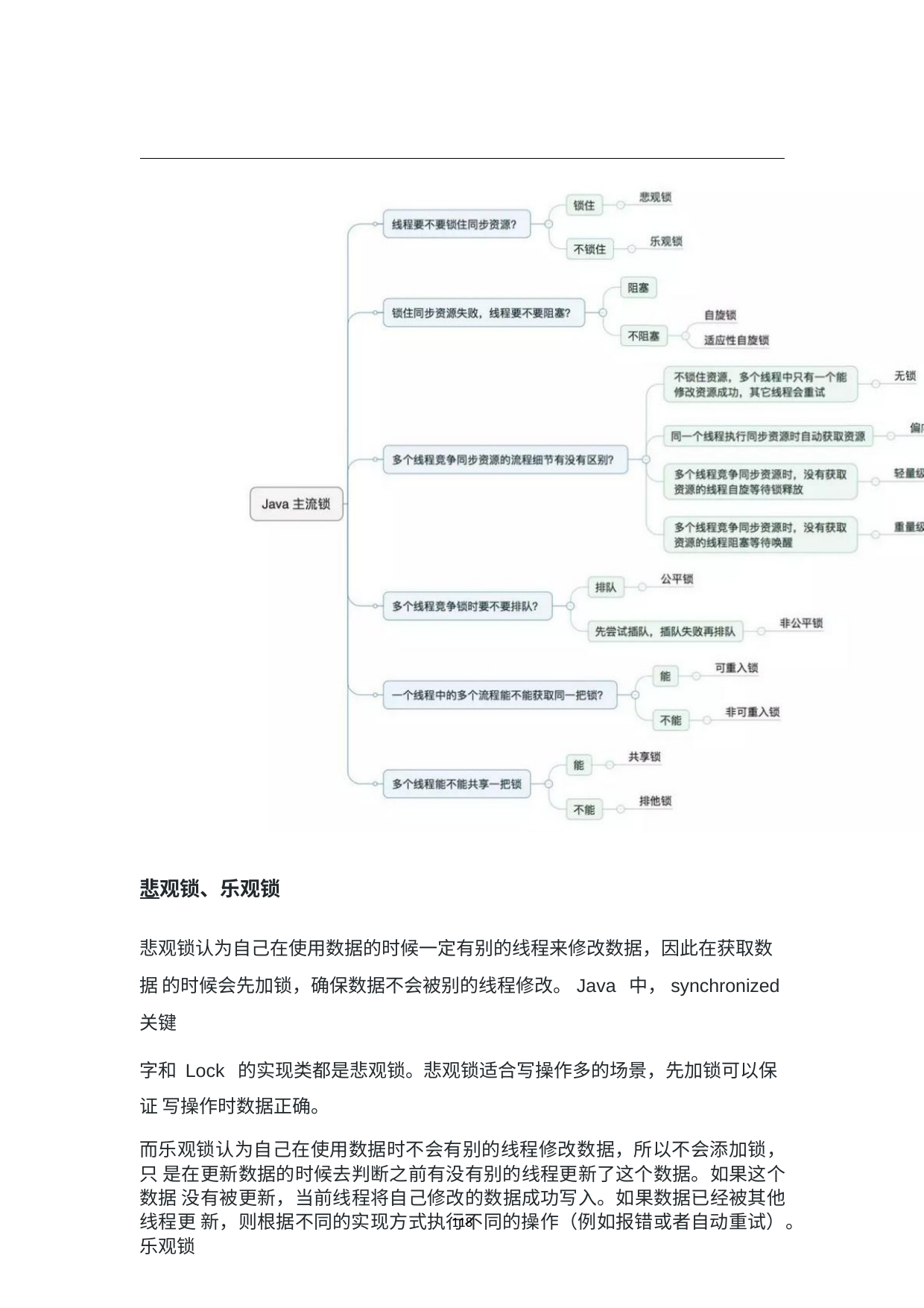

悲观锁、乐观锁
悲观锁认为自己在使用数据的时候一定有别的线程来修改数据，因此在获取数据 的时候会先加锁，确保数据不会被别的线程修改。Java 中，synchronized 关键
字和 Lock 的实现类都是悲观锁。悲观锁适合写操作多的场景，先加锁可以保证 写操作时数据正确。

而乐观锁认为自己在使用数据时不会有别的线程修改数据，所以不会添加锁，只 是在更新数据的时候去判断之前有没有别的线程更新了这个数据。如果这个数据 没有被更新，当前线程将自己修改的数据成功写入。如果数据已经被其他线程更 新，则根据不同的实现方式执行不同的操作（例如报错或者自动重试）。乐观锁
118